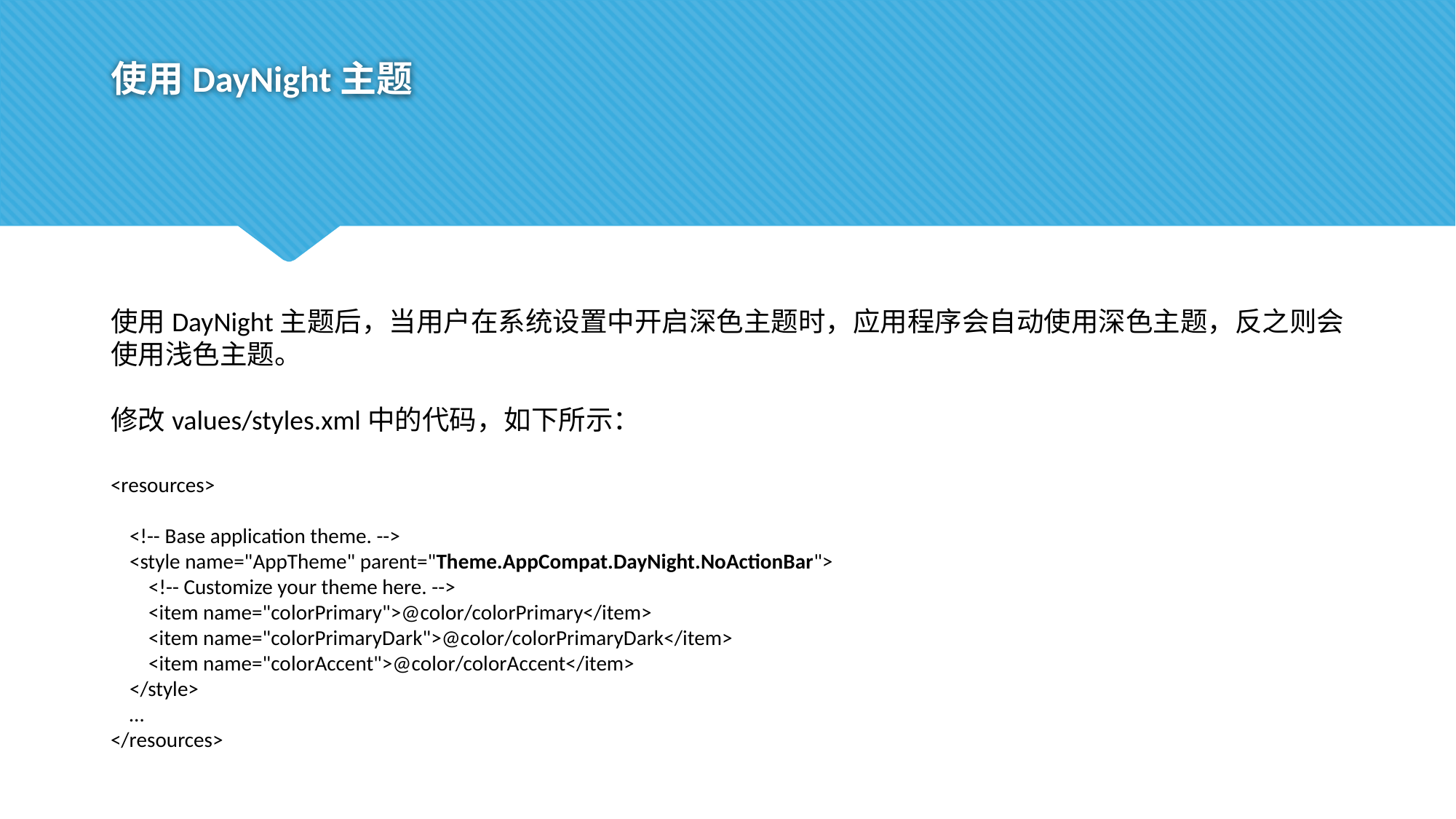

# 使用DayNight主题
使用DayNight主题后，当用户在系统设置中开启深色主题时，应用程序会自动使用深色主题，反之则会使用浅色主题。

修改values/styles.xml中的代码，如下所示：
<resources>

    <!-- Base application theme. -->
    <style name="AppTheme" parent="Theme.AppCompat.DayNight.NoActionBar">
        <!-- Customize your theme here. -->
        <item name="colorPrimary">@color/colorPrimary</item>
        <item name="colorPrimaryDark">@color/colorPrimaryDark</item>
        <item name="colorAccent">@color/colorAccent</item>
    </style>
    …
</resources>